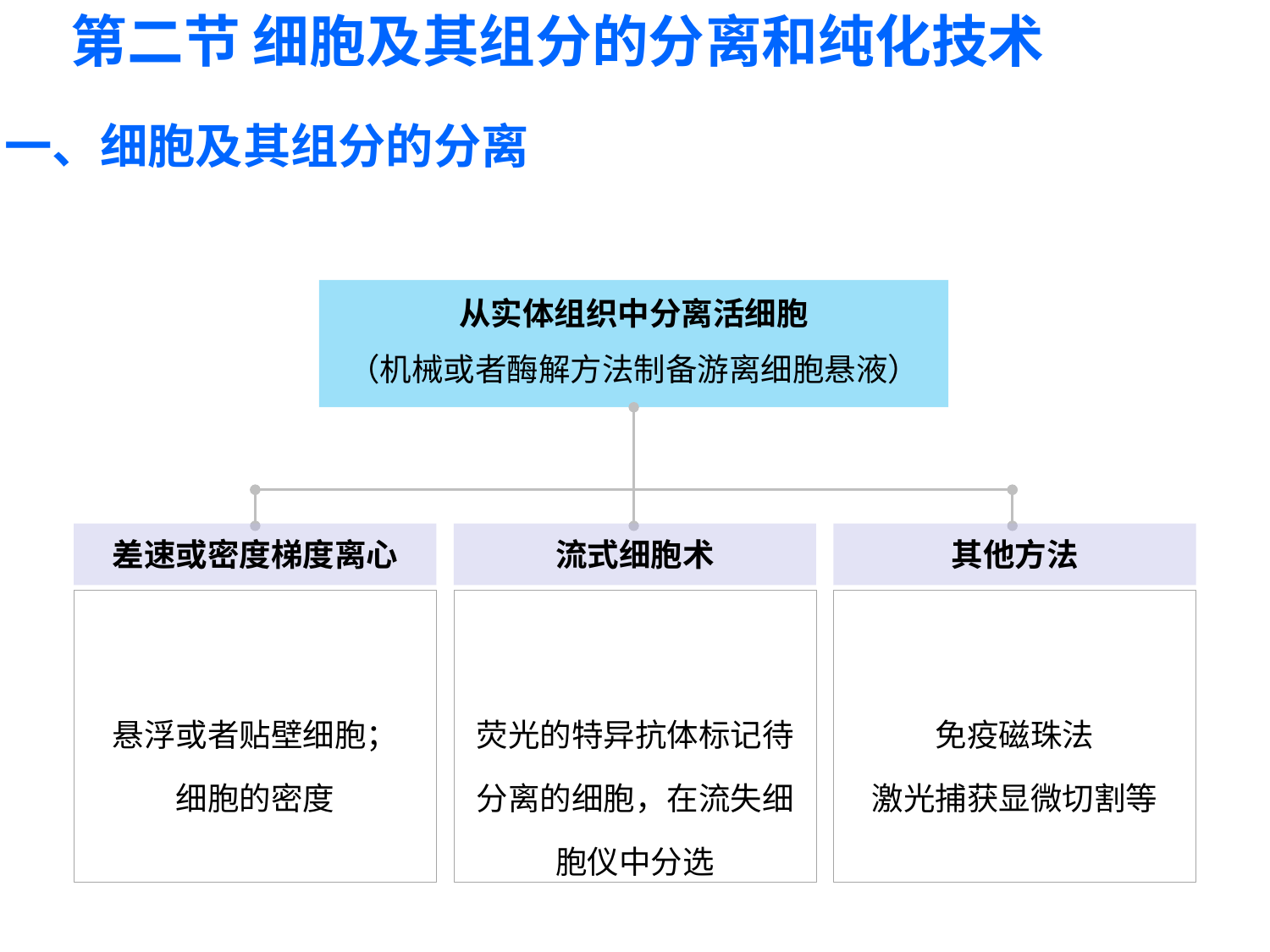

第二节 细胞及其组分的分离和纯化技术
一、细胞及其组分的分离
（机械或者酶解方法制备游离细胞悬液）
从实体组织中分离活细胞
差速或密度梯度离心
流式细胞术
其他方法
悬浮或者贴壁细胞；
细胞的密度
荧光的特异抗体标记待分离的细胞，在流失细胞仪中分选
免疫磁珠法
激光捕获显微切割等